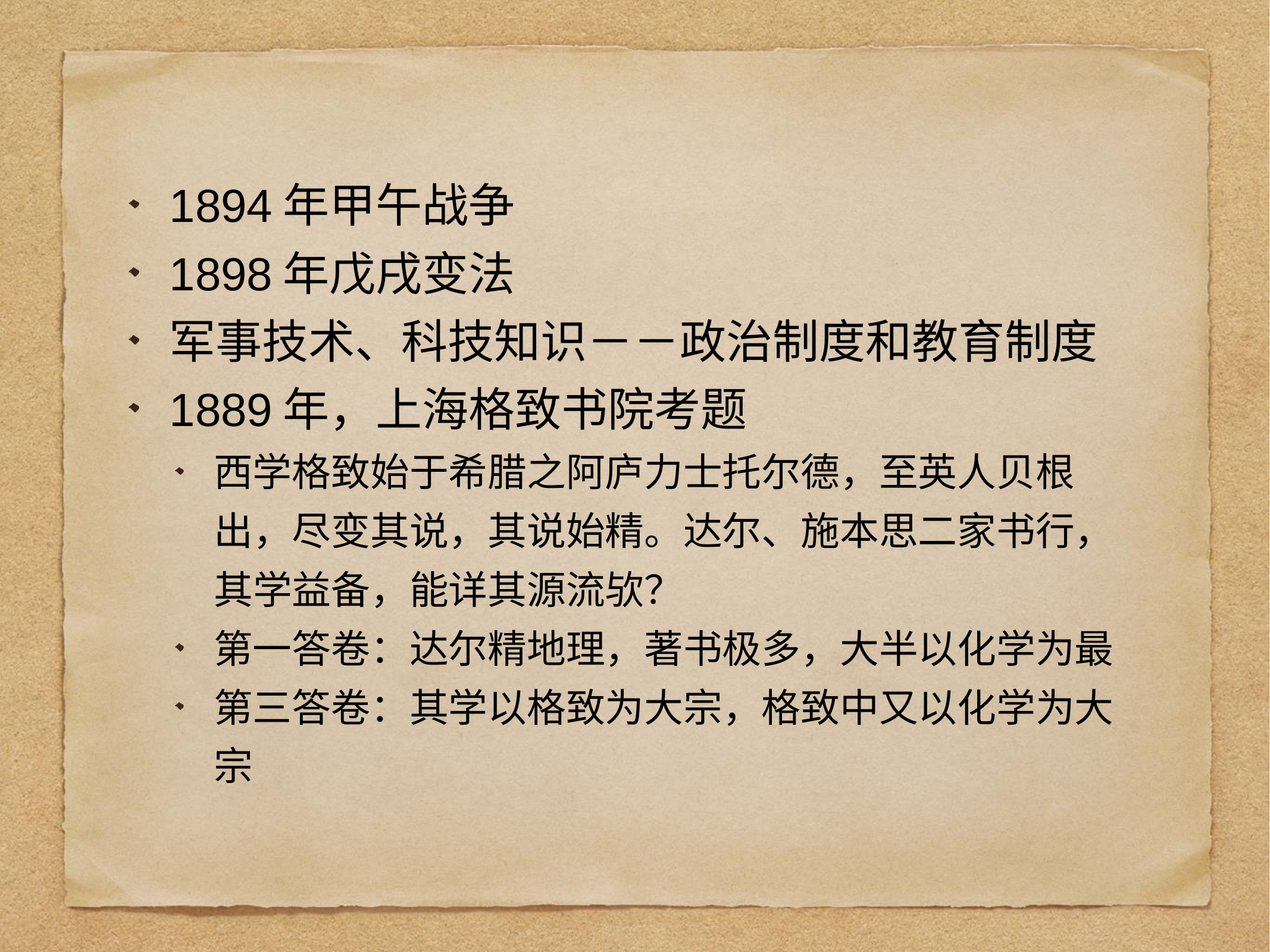

1894年甲午战争
1898年戊戌变法
军事技术、科技知识－－政治制度和教育制度
1889年，上海格致书院考题
西学格致始于希腊之阿庐力士托尔德，至英人贝根出，尽变其说，其说始精。达尔、施本思二家书行，其学益备，能详其源流欤？
第一答卷：达尔精地理，著书极多，大半以化学为最
第三答卷：其学以格致为大宗，格致中又以化学为大宗